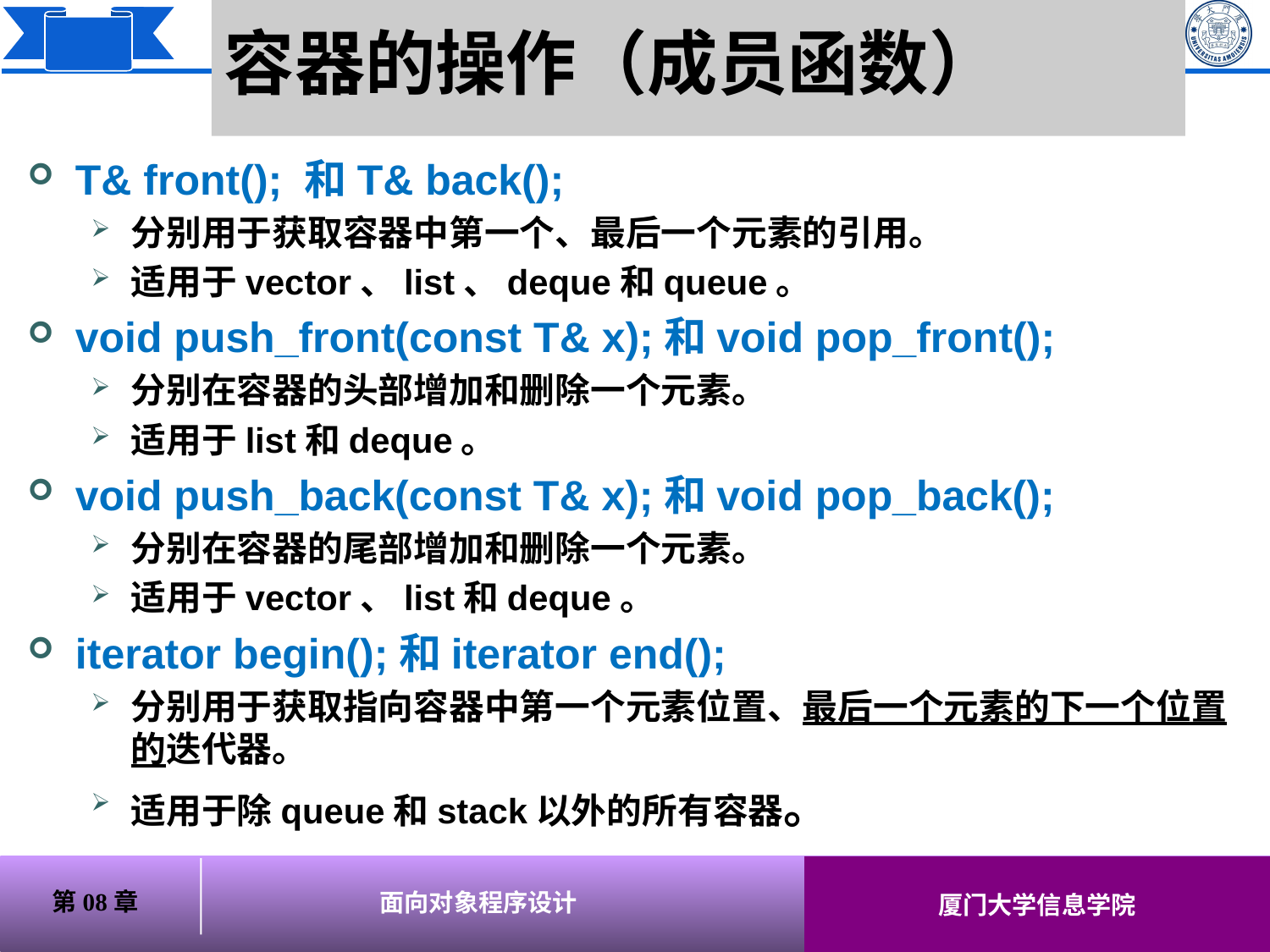

# 容器的操作（成员函数）
T& front(); 和T& back();
分别用于获取容器中第一个、最后一个元素的引用。
适用于vector、list、deque和queue。
void push_front(const T& x);和void pop_front();
分别在容器的头部增加和删除一个元素。
适用于list和deque。
void push_back(const T& x);和void pop_back();
分别在容器的尾部增加和删除一个元素。
适用于vector、list和deque。
iterator begin();和iterator end();
分别用于获取指向容器中第一个元素位置、最后一个元素的下一个位置的迭代器。
适用于除queue和stack以外的所有容器。
41